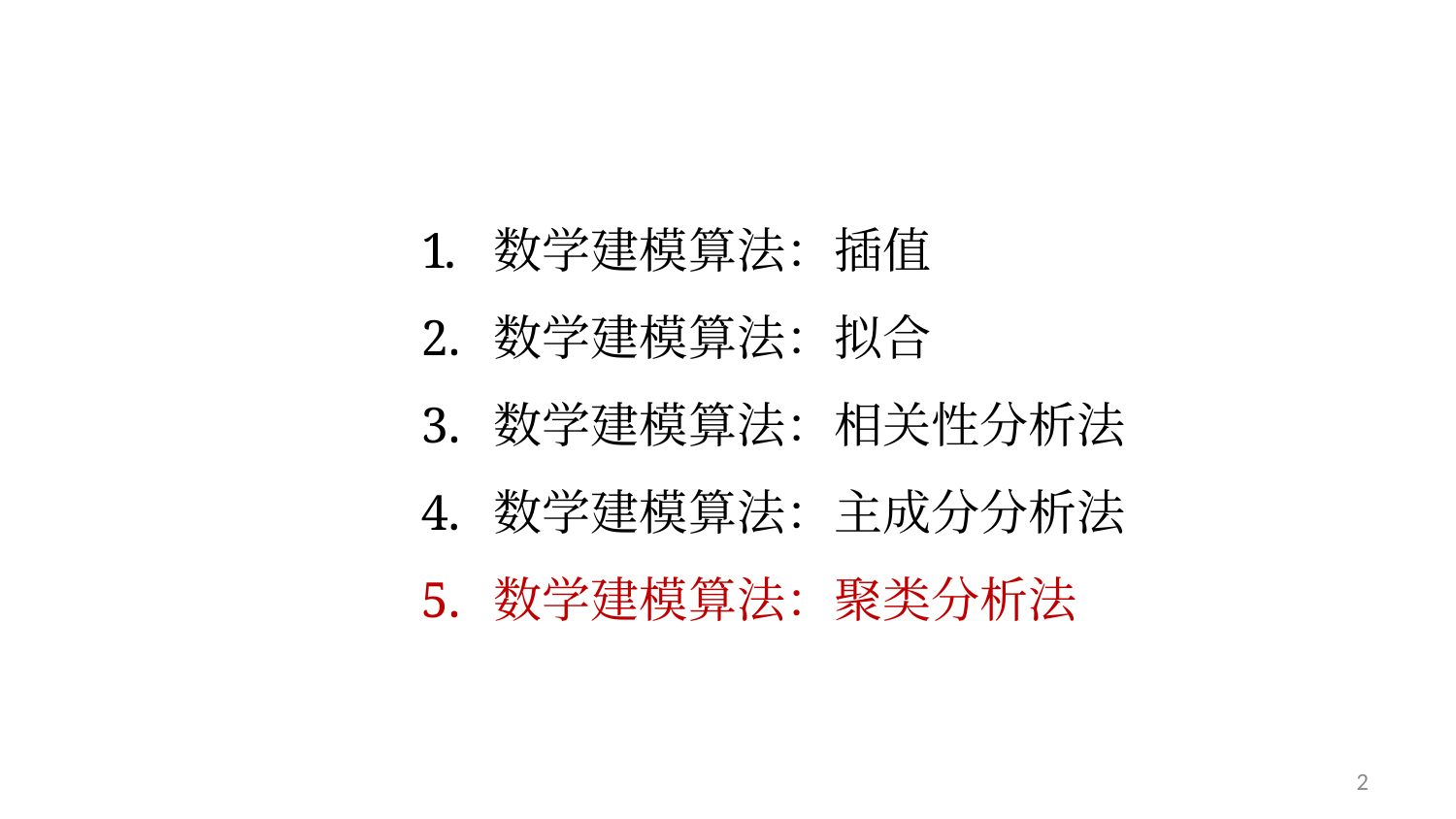

数学建模算法：插值
数学建模算法：拟合
数学建模算法：相关性分析法
数学建模算法：主成分分析法
数学建模算法：聚类分析法
2